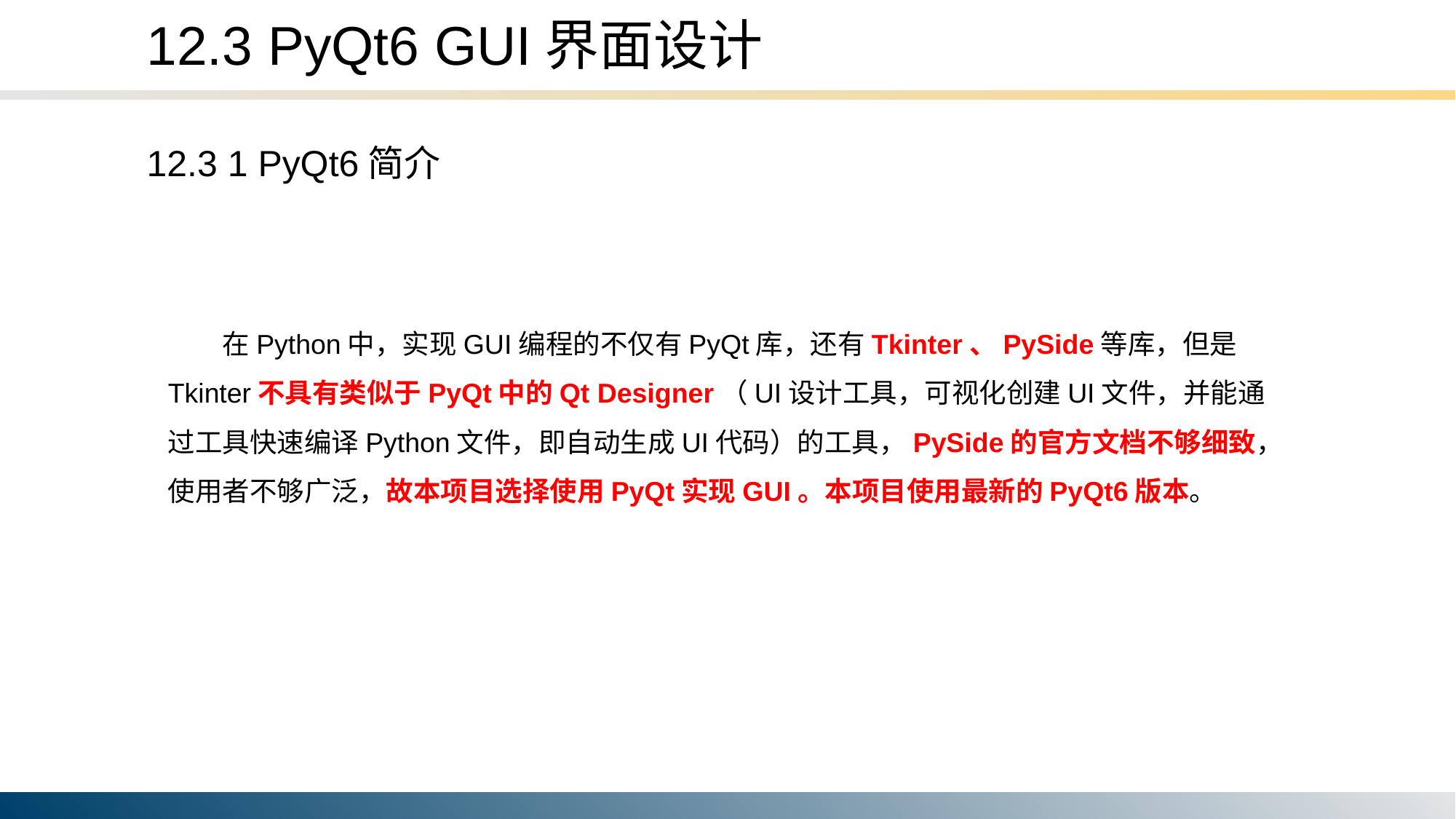

12.3 PyQt6 GUI界面设计
12.3 1 PyQt6简介
在Python中，实现GUI编程的不仅有PyQt库，还有Tkinter、PySide等库，但是Tkinter不具有类似于PyQt中的Qt Designer（UI设计工具，可视化创建UI文件，并能通过工具快速编译Python文件，即自动生成UI代码）的工具，PySide的官方文档不够细致，使用者不够广泛，故本项目选择使用PyQt实现GUI。本项目使用最新的PyQt6版本。